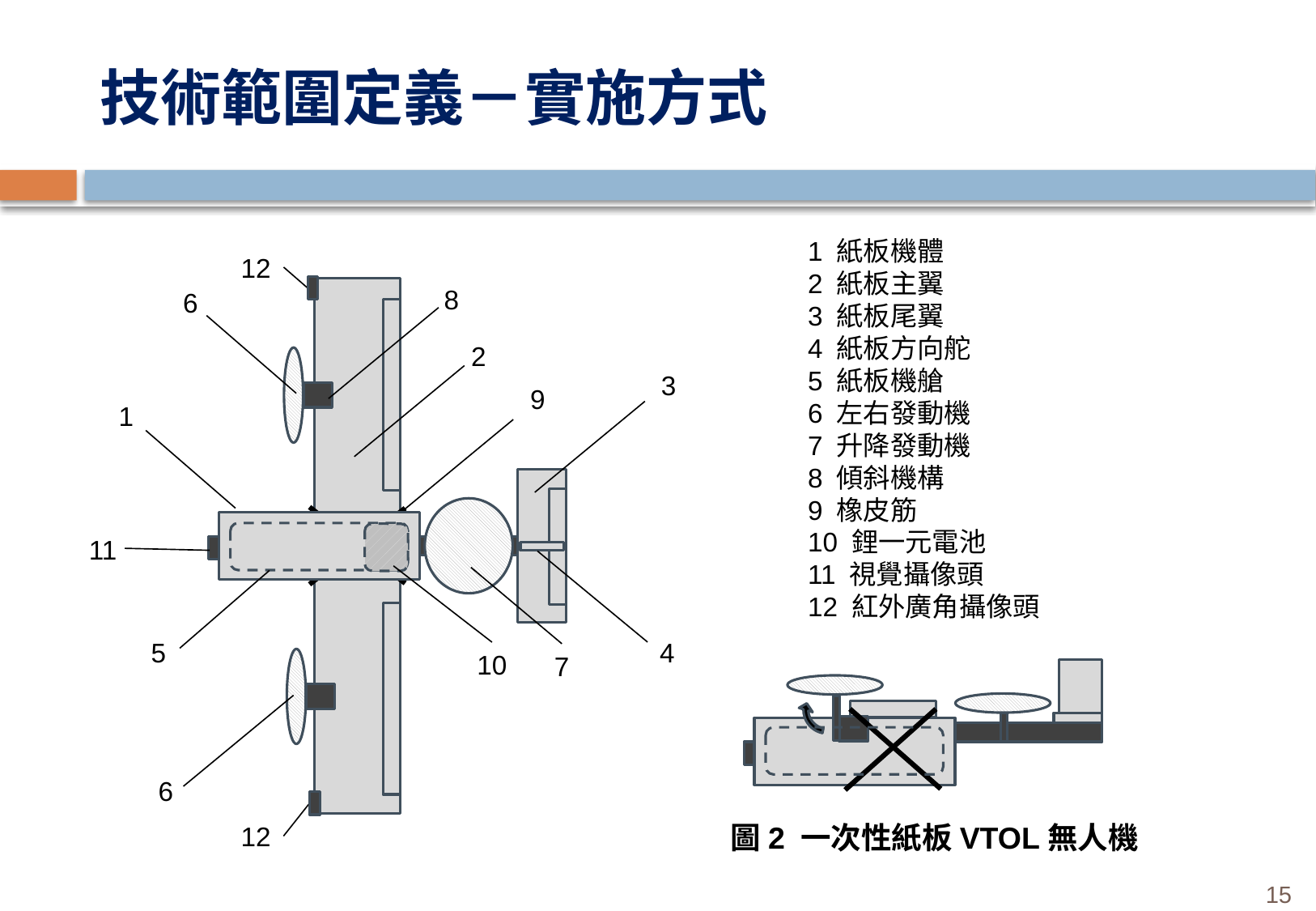

# 技術範圍定義－實施方式
1 紙板機體
2 紙板主翼
3 紙板尾翼
4 紙板方向舵
5 紙板機艙
6 左右發動機
7 升降發動機
8 傾斜機構
9 橡皮筋
10 鋰一元電池
11 視覺攝像頭
12 紅外廣角攝像頭
12
8
6

2
3
9

1

11

5
4
10
7

6

12

圖2 一次性紙板VTOL無人機
15